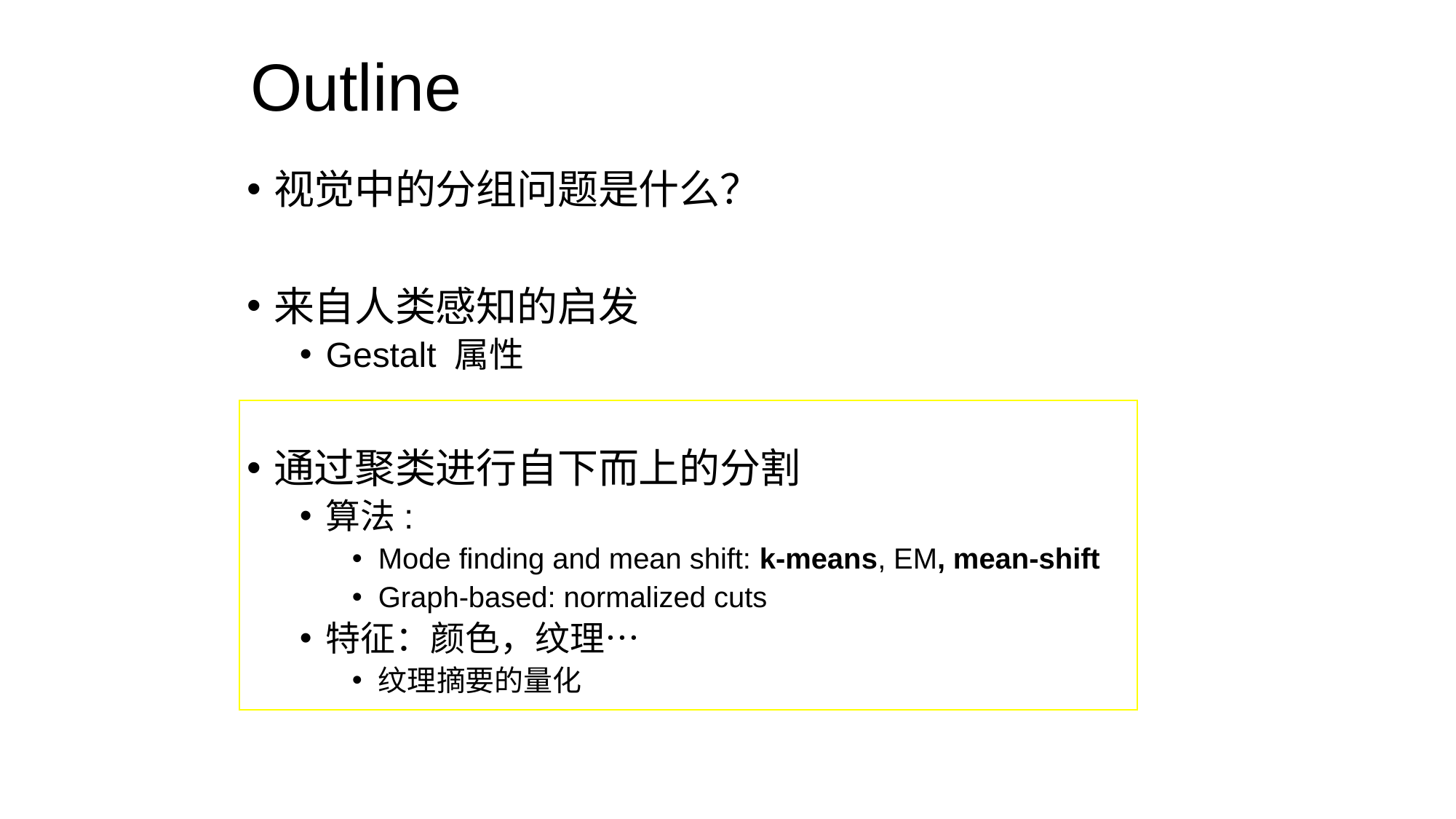

Outline
视觉中的分组问题是什么？

来自人类感知的启发
Gestalt 属性

通过聚类进行自下而上的分割
算法:
Mode finding and mean shift: k-means, EM, mean-shift
Graph-based: normalized cuts
特征：颜色，纹理…
纹理摘要的量化